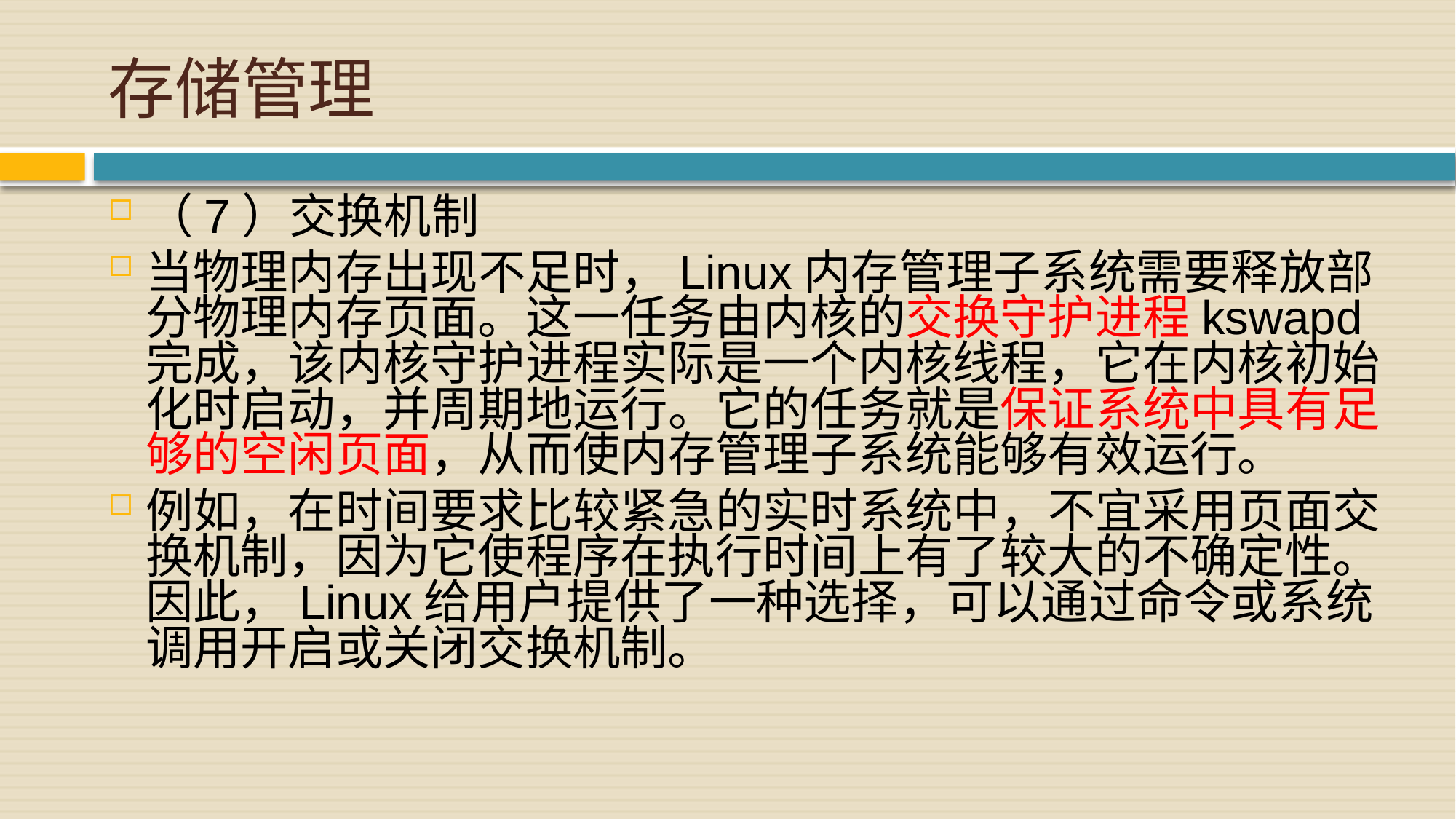

# 存储管理
（7）交换机制
当物理内存出现不足时，Linux内存管理子系统需要释放部分物理内存页面。这一任务由内核的交换守护进程kswapd完成，该内核守护进程实际是一个内核线程，它在内核初始化时启动，并周期地运行。它的任务就是保证系统中具有足够的空闲页面，从而使内存管理子系统能够有效运行。
例如，在时间要求比较紧急的实时系统中，不宜采用页面交换机制，因为它使程序在执行时间上有了较大的不确定性。因此，Linux给用户提供了一种选择，可以通过命令或系统调用开启或关闭交换机制。